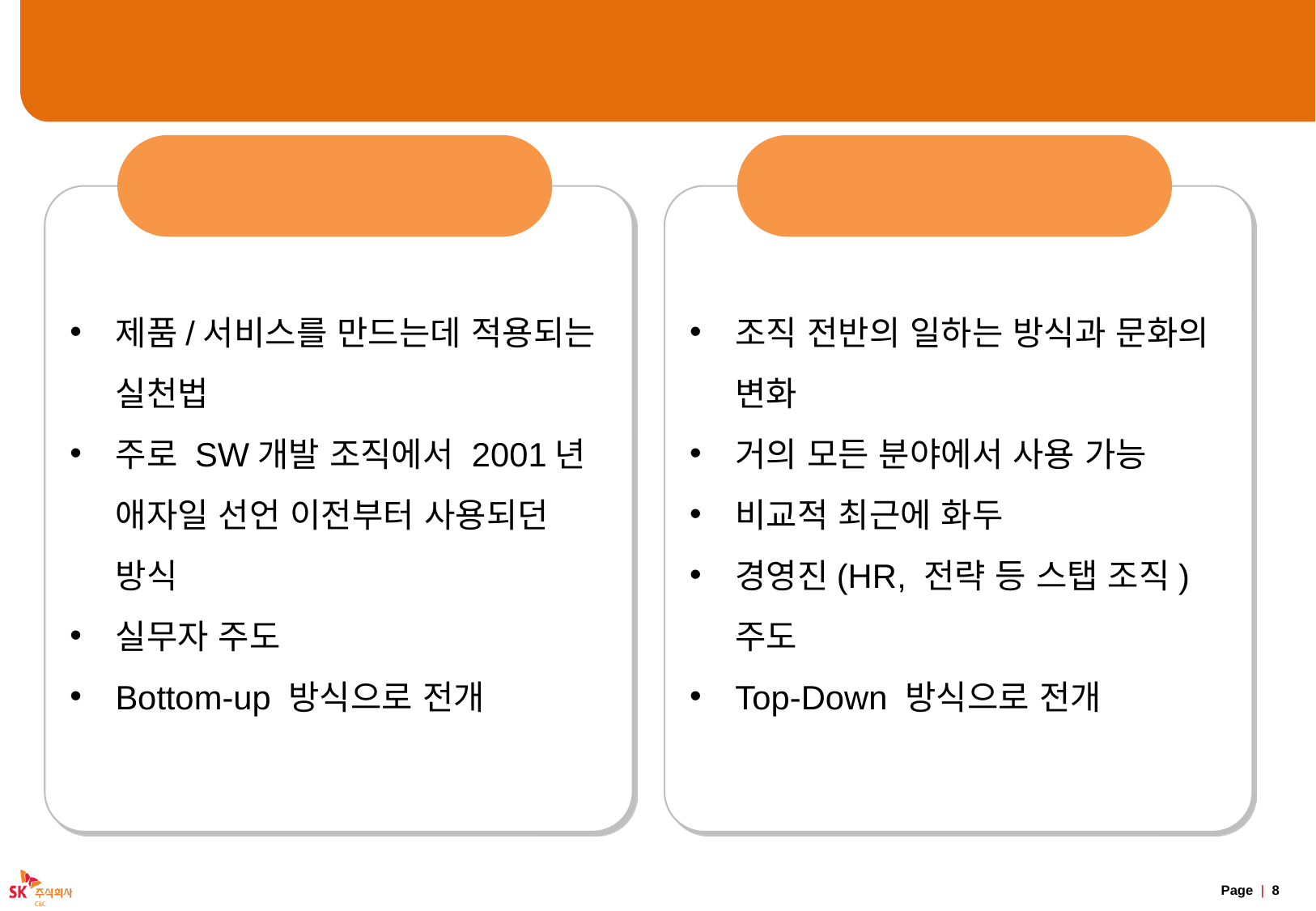

# Agile의 확장
Agile 방법론
(for Agile Delivery)
Agile 방식
(for Business Agility)

제품/서비스를 만드는데 적용되는 실천법
주로 SW개발 조직에서 2001년 애자일 선언 이전부터 사용되던 방식
실무자 주도
Bottom-up 방식으로 전개

조직 전반의 일하는 방식과 문화의 변화
거의 모든 분야에서 사용 가능
비교적 최근에 화두
경영진(HR, 전략 등 스탭 조직) 주도
Top-Down 방식으로 전개